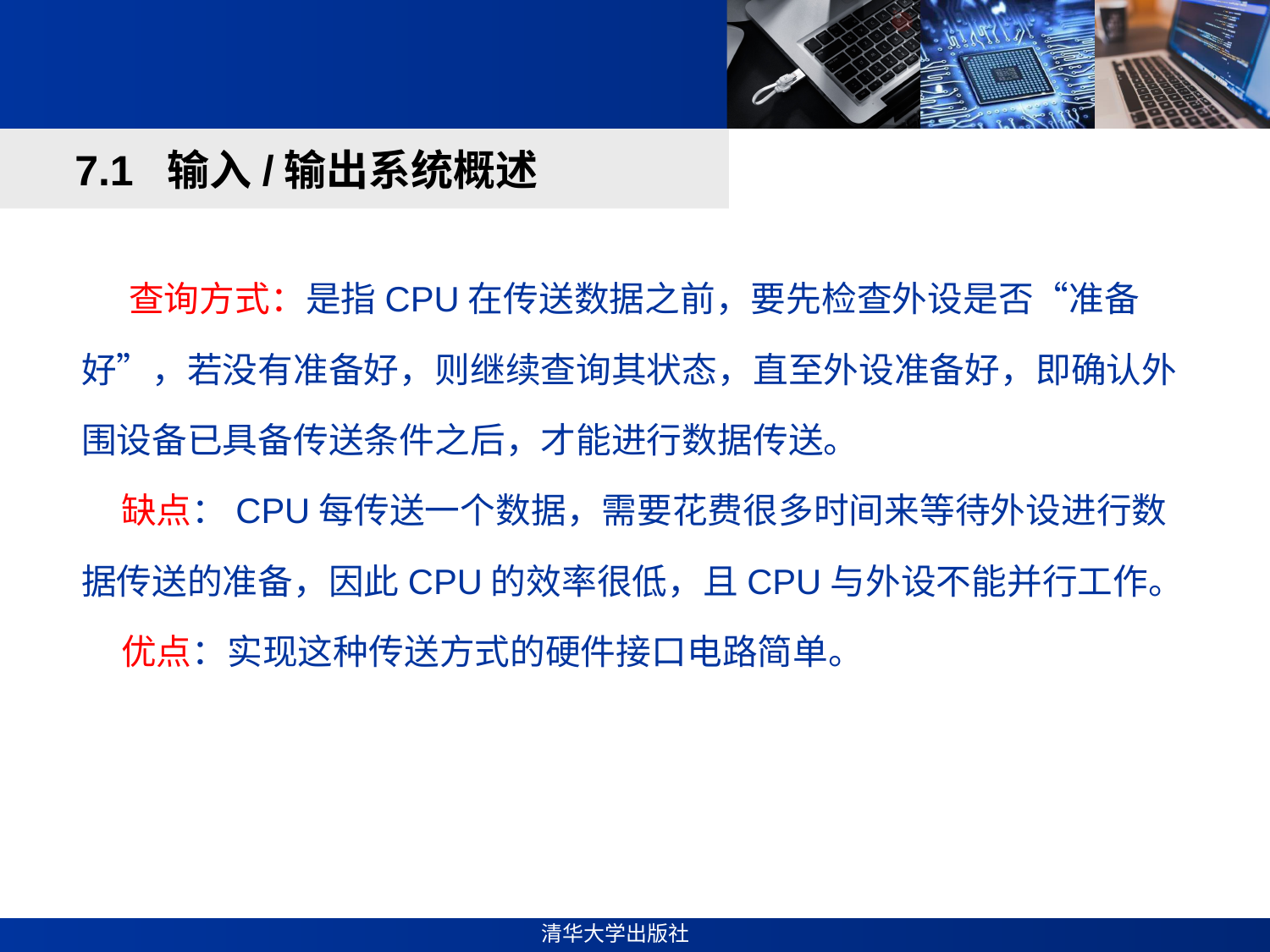

#
7.1  输入/输出系统概述
     查询方式：是指CPU在传送数据之前，要先检查外设是否“准备好”，若没有准备好，则继续查询其状态，直至外设准备好，即确认外围设备已具备传送条件之后，才能进行数据传送。
    缺点：CPU每传送一个数据，需要花费很多时间来等待外设进行数据传送的准备，因此CPU的效率很低，且CPU与外设不能并行工作。
    优点：实现这种传送方式的硬件接口电路简单。